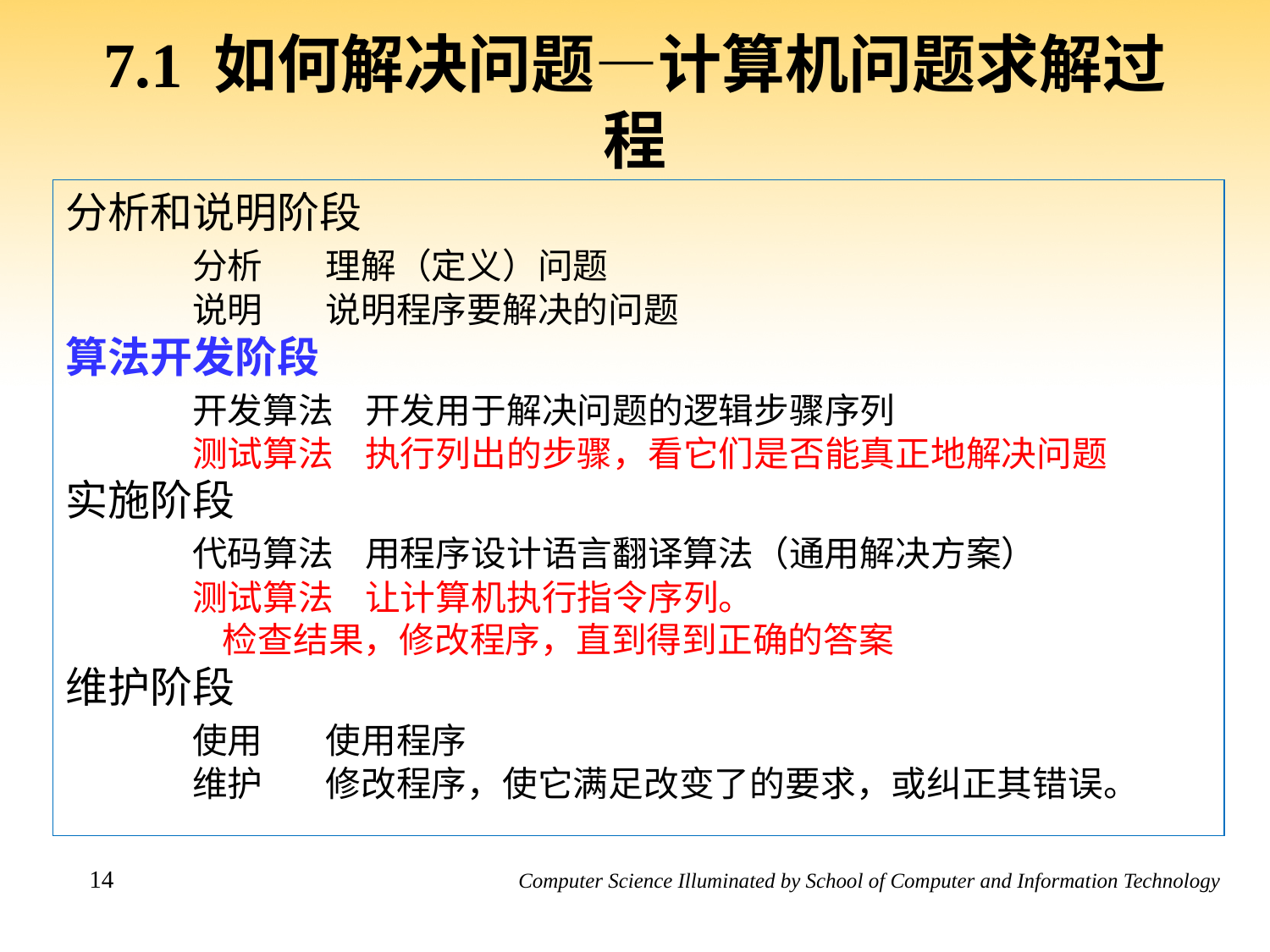

# 7.1 如何解决问题—计算机问题求解过程
分析和说明阶段
	分析        理解（定义）问题
	说明        说明程序要解决的问题
算法开发阶段
	开发算法    开发用于解决问题的逻辑步骤序列
	测试算法    执行列出的步骤，看它们是否能真正地解决问题
实施阶段
	代码算法    用程序设计语言翻译算法（通用解决方案）
	测试算法    让计算机执行指令序列。
                   检查结果，修改程序，直到得到正确的答案
维护阶段
	使用        使用程序
	维护        修改程序，使它满足改变了的要求，或纠正其错误。
14